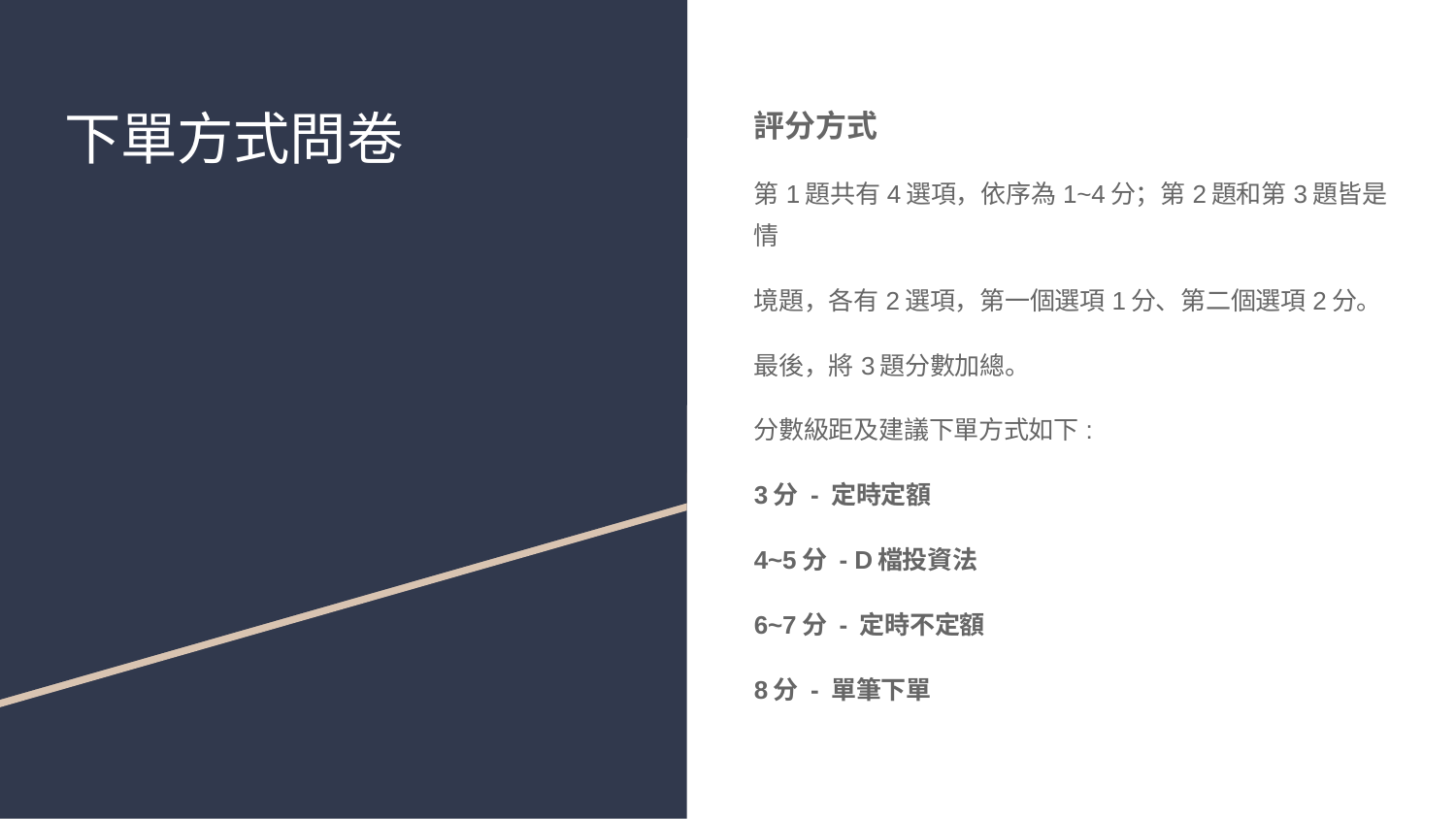

# 下單方式問卷
評分方式
第1題共有4選項，依序為1~4分；第2題和第3題皆是情
境題，各有2選項，第一個選項1分、第二個選項2分。
最後，將3題分數加總。
分數級距及建議下單方式如下:
3分 - 定時定額
4~5分 - D檔投資法
6~7分 - 定時不定額
8分 - 單筆下單